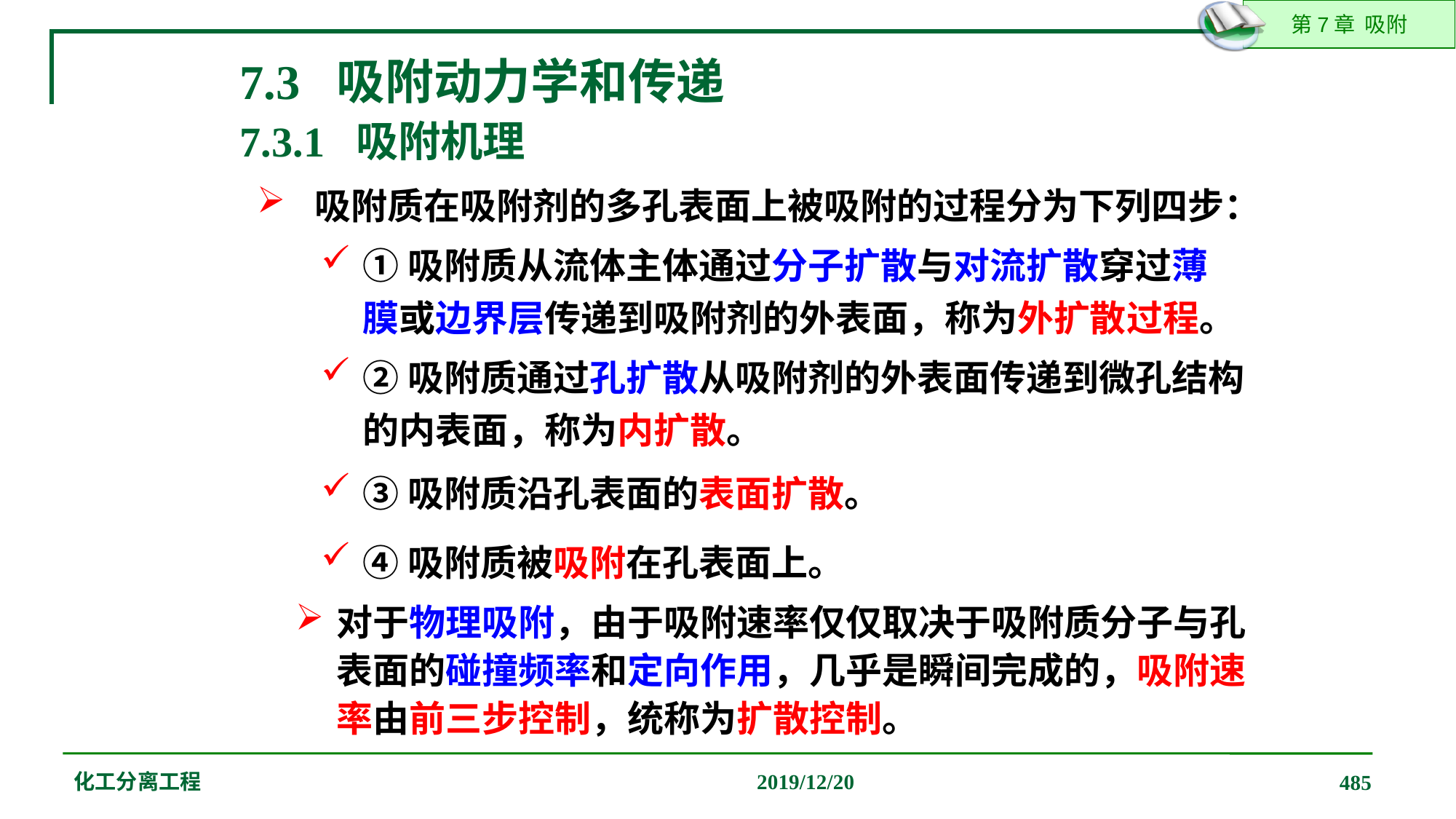

7.3  吸附动力学和传递
7.3.1  吸附机理
 吸附质在吸附剂的多孔表面上被吸附的过程分为下列四步：
①吸附质从流体主体通过分子扩散与对流扩散穿过薄膜或边界层传递到吸附剂的外表面，称为外扩散过程。
②吸附质通过孔扩散从吸附剂的外表面传递到微孔结构的内表面，称为内扩散。
③吸附质沿孔表面的表面扩散。
④吸附质被吸附在孔表面上。
对于物理吸附，由于吸附速率仅仅取决于吸附质分子与孔表面的碰撞频率和定向作用，几乎是瞬间完成的，吸附速率由前三步控制，统称为扩散控制。
化工分离工程
2019/12/20
485